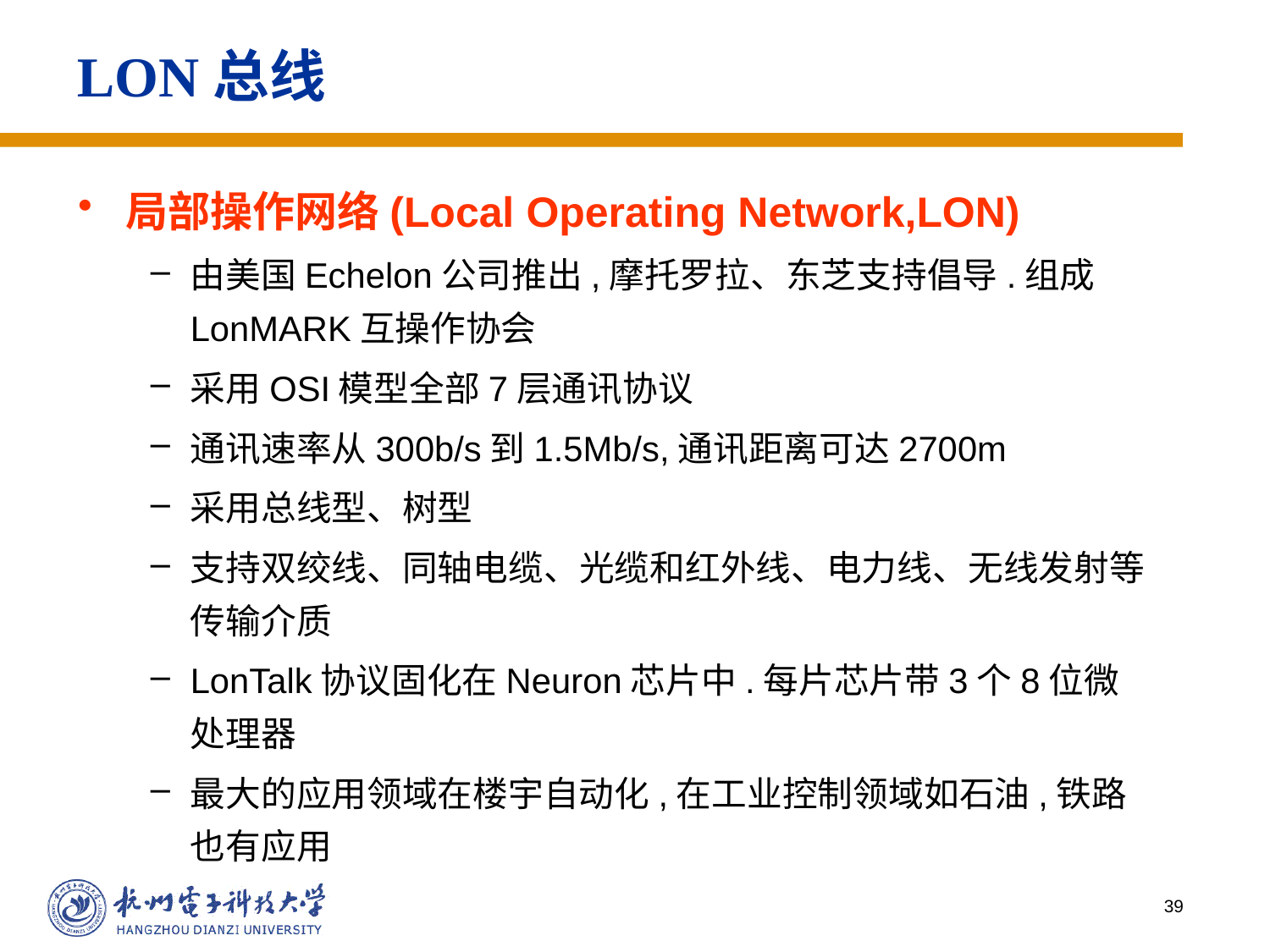

# LON总线
局部操作网络(Local Operating Network,LON)
由美国Echelon公司推出,摩托罗拉、东芝支持倡导.组成LonMARK互操作协会
采用OSI模型全部7层通讯协议
通讯速率从300b/s到1.5Mb/s,通讯距离可达2700m
采用总线型、树型
支持双绞线、同轴电缆、光缆和红外线、电力线、无线发射等传输介质
LonTalk协议固化在Neuron芯片中.每片芯片带3个8位微处理器
最大的应用领域在楼宇自动化,在工业控制领域如石油,铁路也有应用